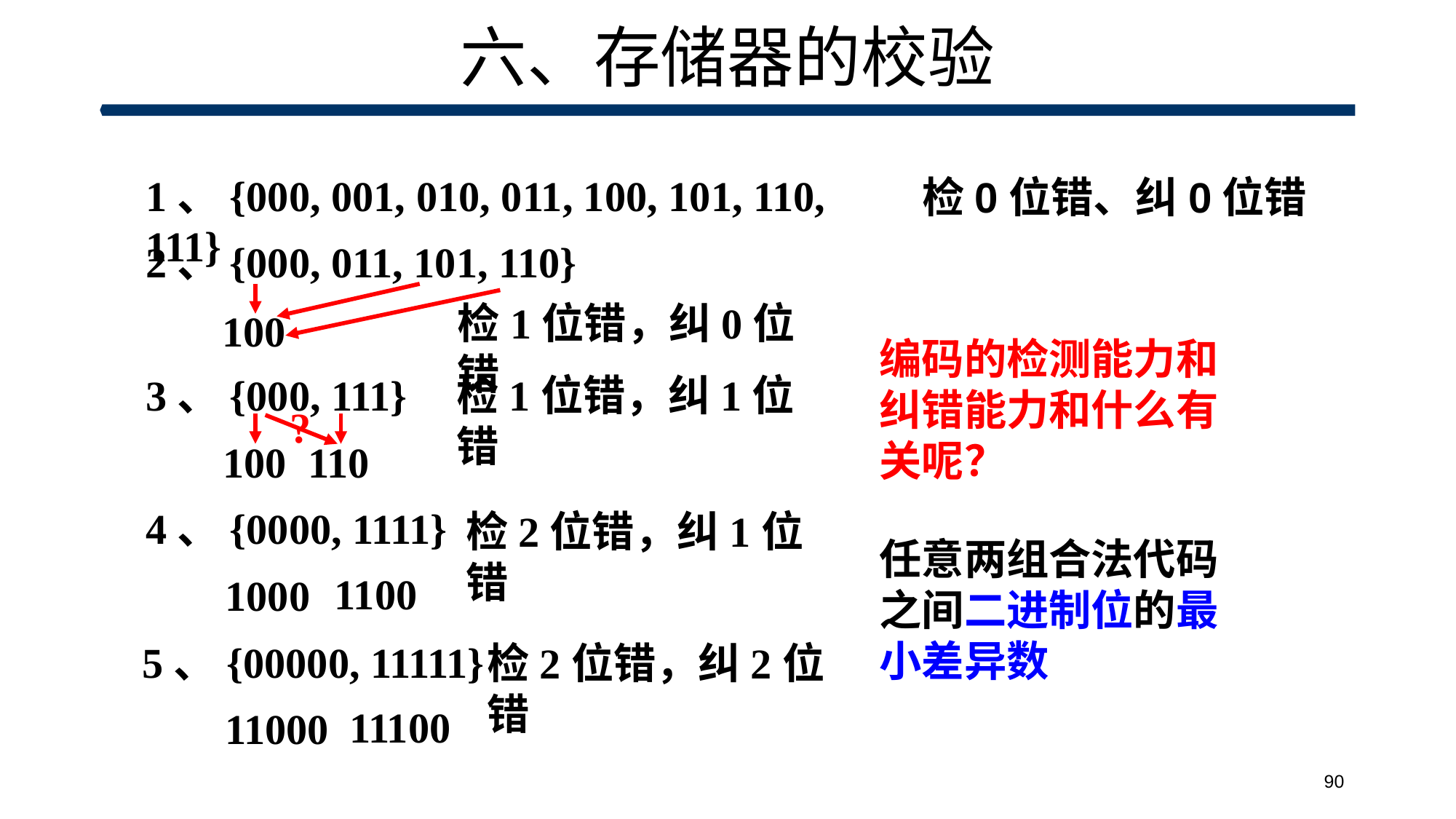

# 六、存储器的校验
1、{000, 001, 010, 011, 100, 101, 110, 111}
检0位错、纠0位错
2、{000, 011, 101, 110}
检1位错，纠0位错
100
编码的检测能力和纠错能力和什么有关呢？
3、{000, 111}
检1位错，纠1位错
?
100
110
4、{0000, 1111}
检2位错，纠1位错
任意两组合法代码之间二进制位的最小差异数
1100
1000
5、{00000, 11111}
检2位错，纠2位错
11100
11000
90